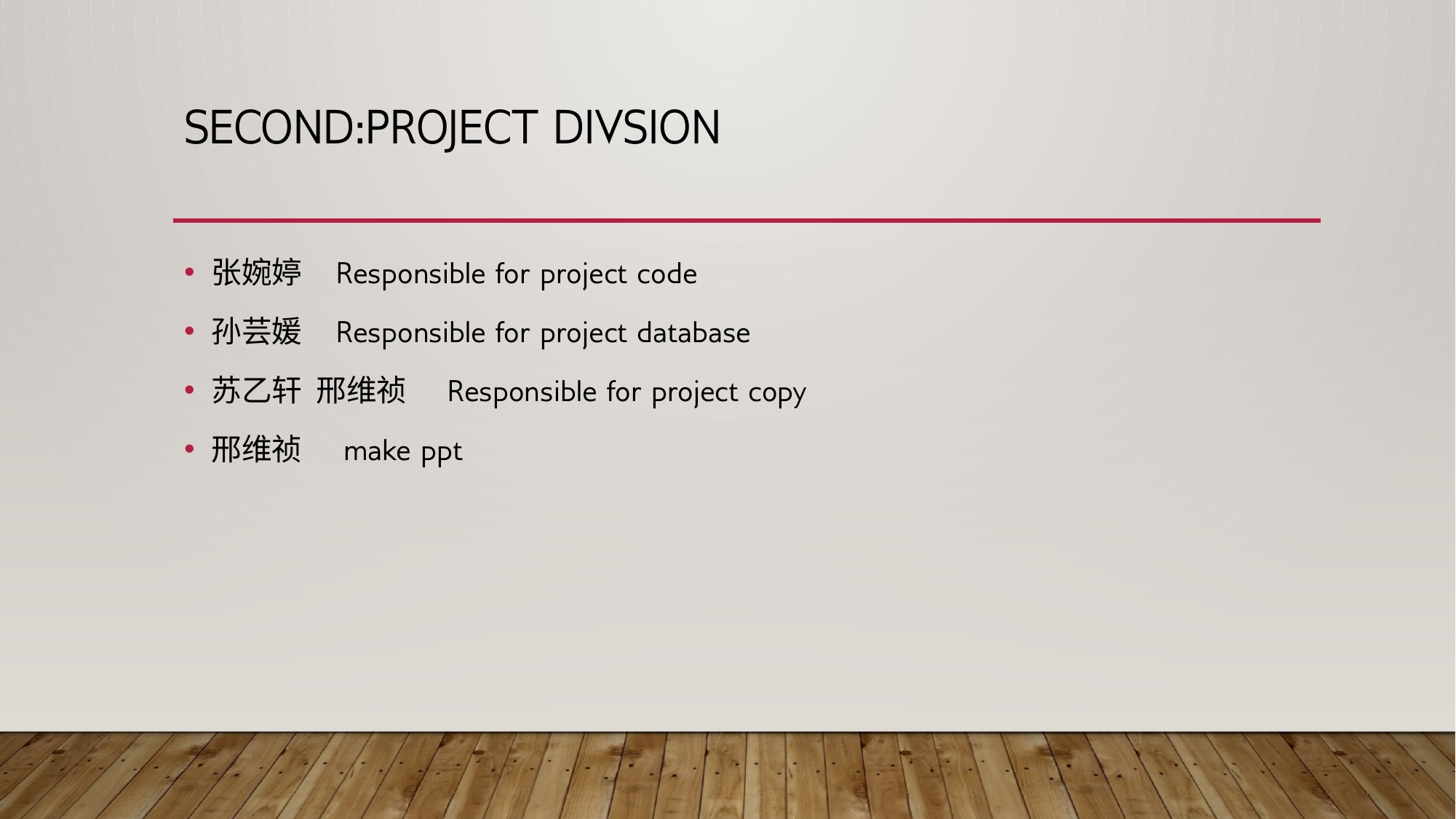

# Second:project divsion
张婉婷    Responsible for project code
孙芸媛    Responsible for project database
苏乙轩  邢维祯     Responsible for project copy
邢维祯     make ppt